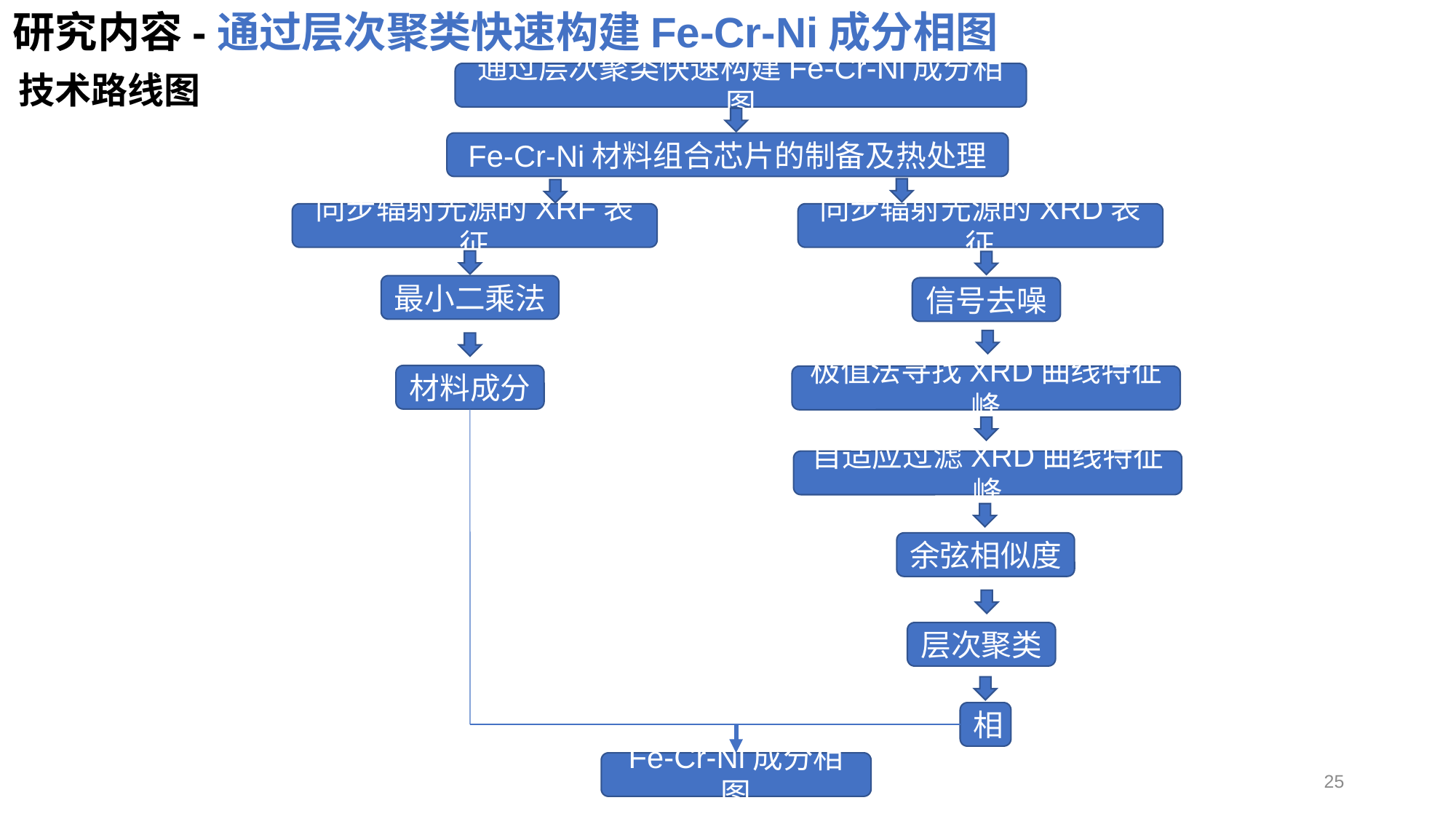

研究内容-通过层次聚类快速构建Fe-Cr-Ni成分相图
技术路线图
通过层次聚类快速构建Fe-Cr-Ni成分相图

Fe-Cr-Ni材料组合芯片的制备及热处理

同步辐射光源的XRF表征
同步辐射光源的XRD表征

最小二乘法
信号去噪

材料成分
极值法寻找XRD曲线特征峰

自适应过滤XRD曲线特征峰

余弦相似度

层次聚类

相
Fe-Cr-Ni成分相图
25